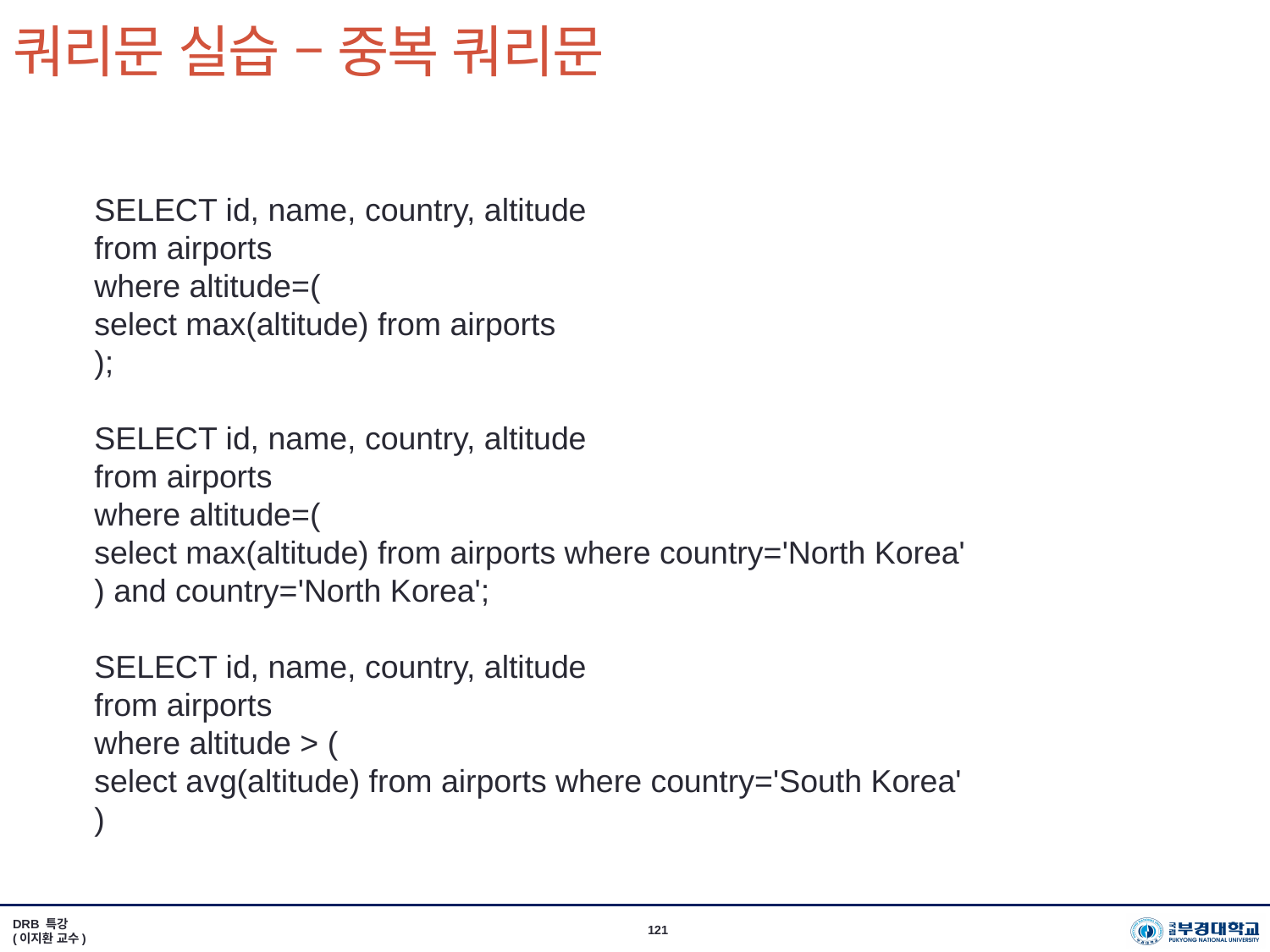

# 쿼리문 실습 – 중복 쿼리문

SELECT id, name, country, altitude
from airports
where altitude=(
select max(altitude) from airports
);

SELECT id, name, country, altitude
from airports
where altitude=(
select max(altitude) from airports where country='North Korea'
) and country='North Korea';

SELECT id, name, country, altitude
from airports
where altitude > (
select avg(altitude) from airports where country='South Korea'
)
DRB 특강
(이지환 교수)